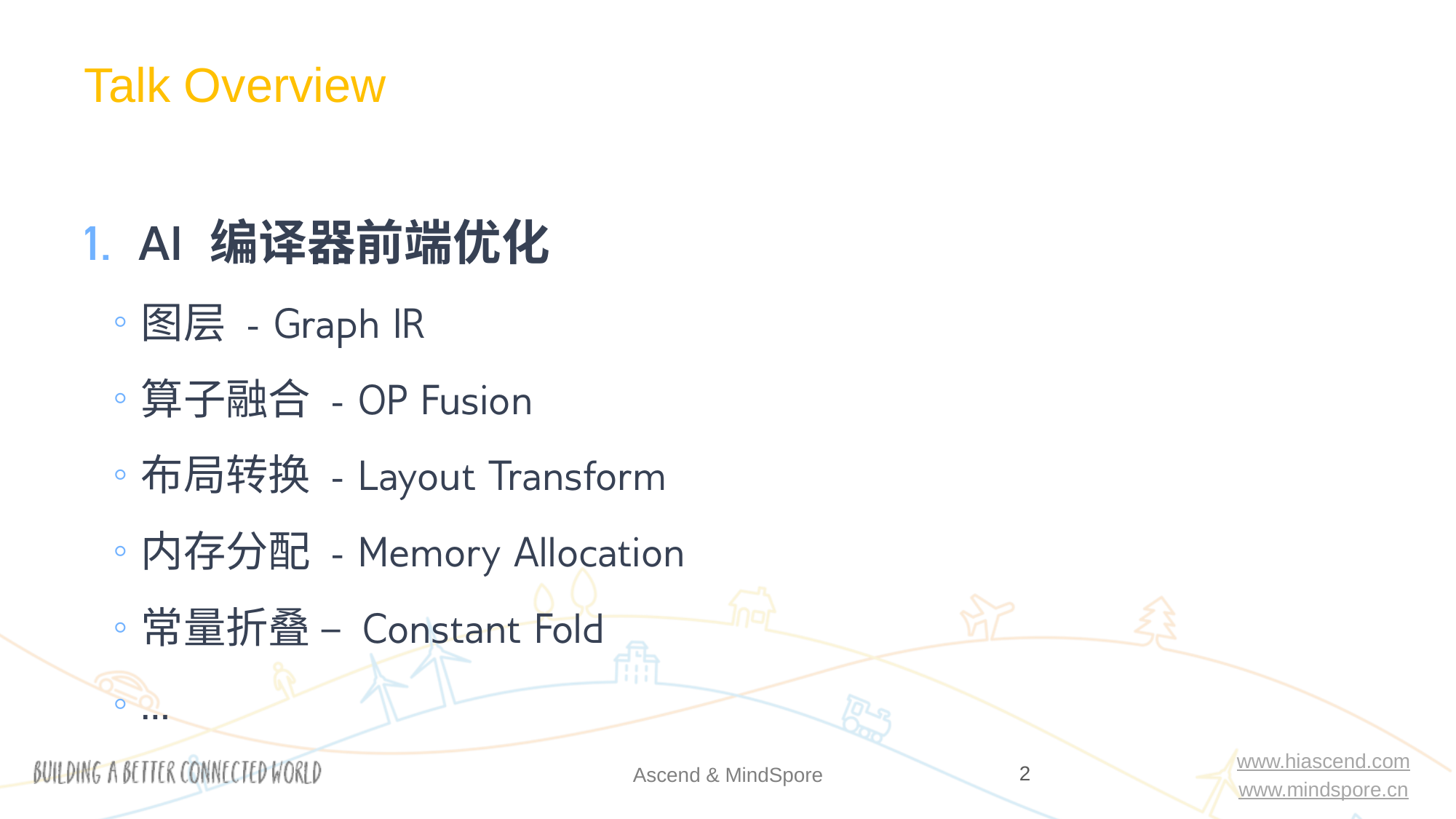

Talk Overview
AI 编译器前端优化
图层 - Graph IR
算子融合 - OP Fusion
布局转换 - Layout Transform
内存分配 - Memory Allocation
常量折叠 – Constant Fold
…